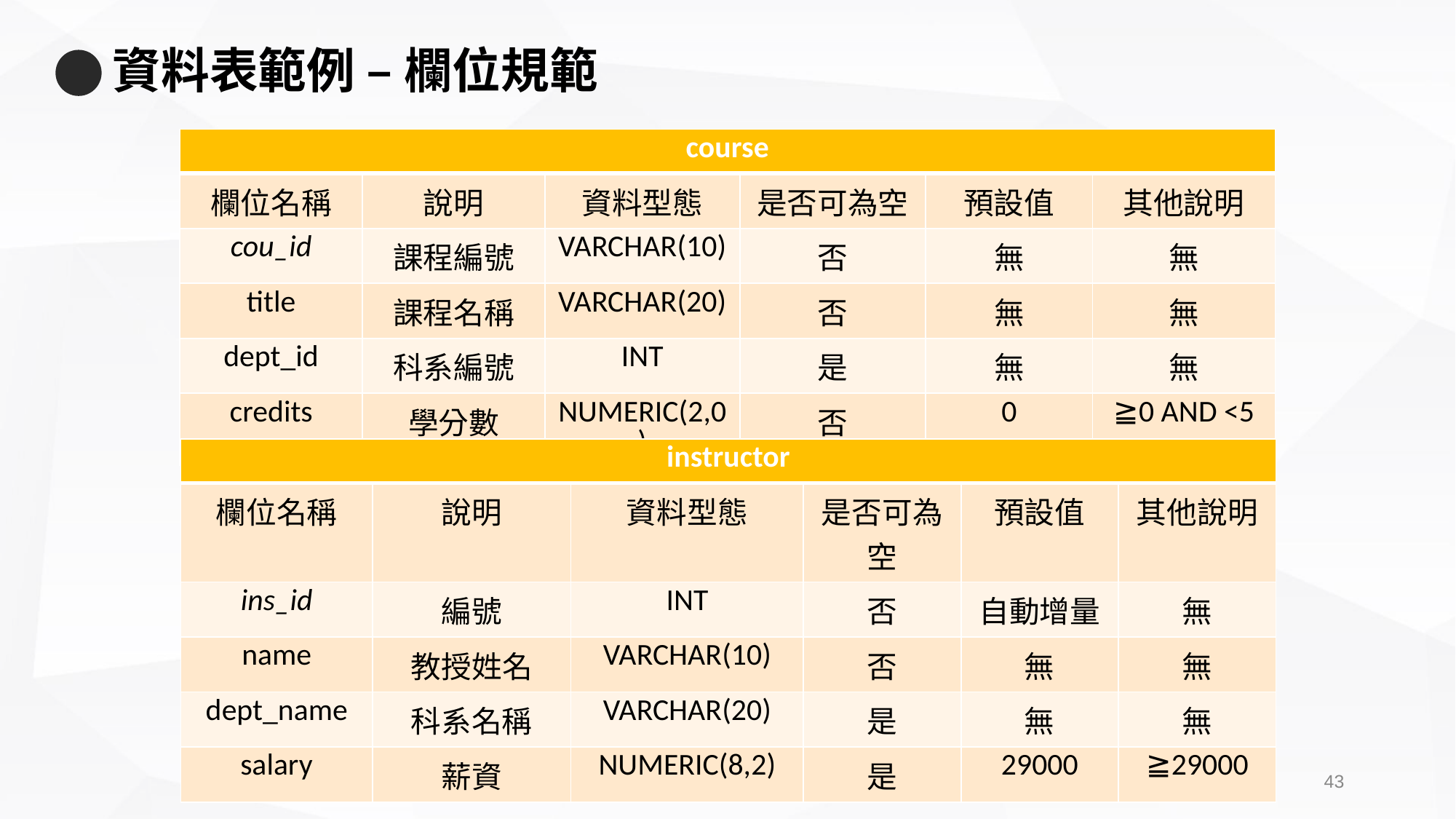

# 資料表範例 – 欄位規範
| course |  |  |  |  |  |
| --- | --- | --- | --- | --- | --- |
| 欄位名稱 | 說明 | 資料型態 | 是否可為空 | 預設值 | 其他說明 |
| cou\_id | 課程編號 | VARCHAR(10) | 否 | 無 | 無 |
| title | 課程名稱 | VARCHAR(20) | 否 | 無 | 無 |
| dept\_id | 科系編號 | INT | 是 | 無 | 無 |
| credits | 學分數 | NUMERIC(2,0) | 否 | 0 | ≧0 AND <5 |
| instructor |  |  |  |  |  |
| --- | --- | --- | --- | --- | --- |
| 欄位名稱 | 說明 | 資料型態 | 是否可為空 | 預設值 | 其他說明 |
| ins\_id | 編號 | INT | 否 | 自動增量 | 無 |
| name | 教授姓名 | VARCHAR(10) | 否 | 無 | 無 |
| dept\_name | 科系名稱 | VARCHAR(20) | 是 | 無 | 無 |
| salary | 薪資 | NUMERIC(8,2) | 是 | 29000 | ≧29000 |
43